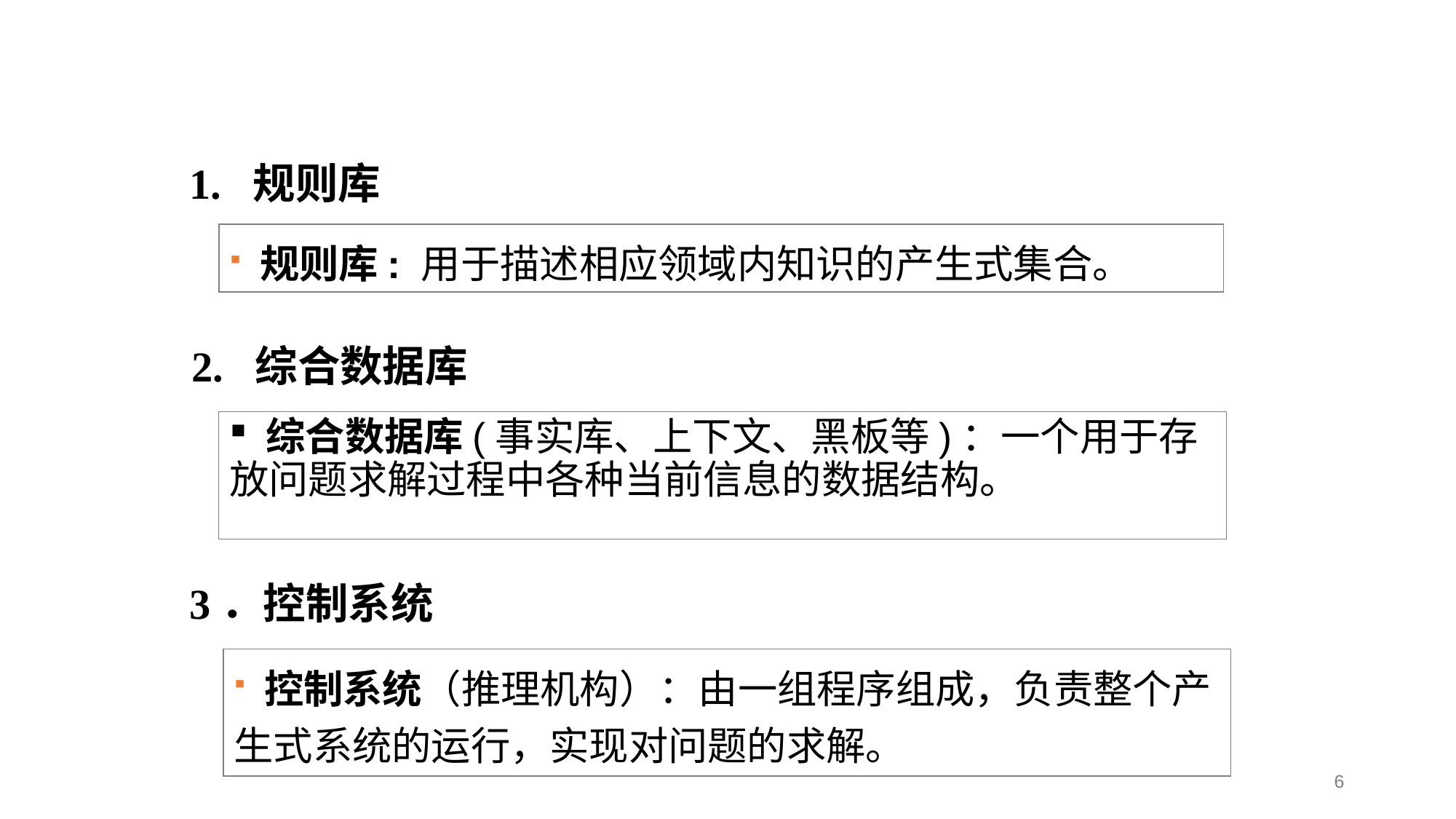

# 产生式系统
1.  规则库
 规则库: 用于描述相应领域内知识的产生式集合。
2.  综合数据库
 综合数据库(事实库、上下文、黑板等)：一个用于存放问题求解过程中各种当前信息的数据结构。
3．控制系统

 控制系统（推理机构）：由一组程序组成，负责整个产生式系统的运行，实现对问题的求解。

6